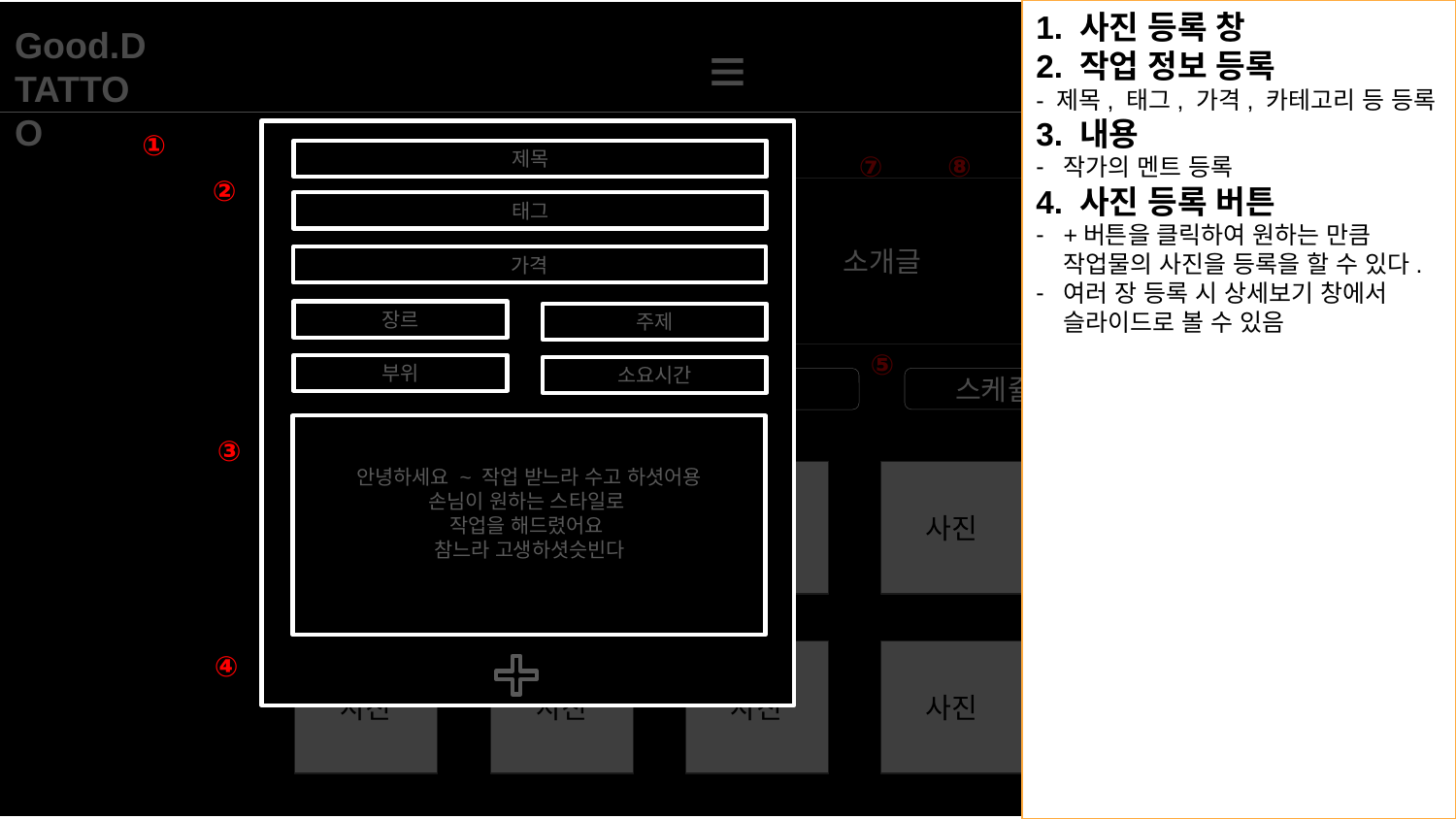

1. 사진 등록 창
2. 작업 정보 등록
- 제목, 태그, 가격, 카테고리 등 등록
3. 내용
작가의 멘트 등록
4. 사진 등록 버튼
+버튼을 클릭하여 원하는 만큼 작업물의 사진을 등록을 할 수 있다.
여러 장 등록 시 상세보기 창에서 슬라이드로 볼 수 있음
Good.D
TATTOO
≡
LogIn  Join  My
①

제목
태그
가격
장르
주제
부위
소요시간
안녕하세요 ~ 작업 받느라 수고 하셧어용
손님이 원하는 스타일로
작업을 해드렸어요
참느라 고생하셧슷빈다

③
⑦
⑧
작가
프로필 사진
②
 소개글
⑤
④
스케쥴 확인
문의하기
③

사진
사진
사진
사진

④
사진
사진
사진
사진
사진
마우스 오버